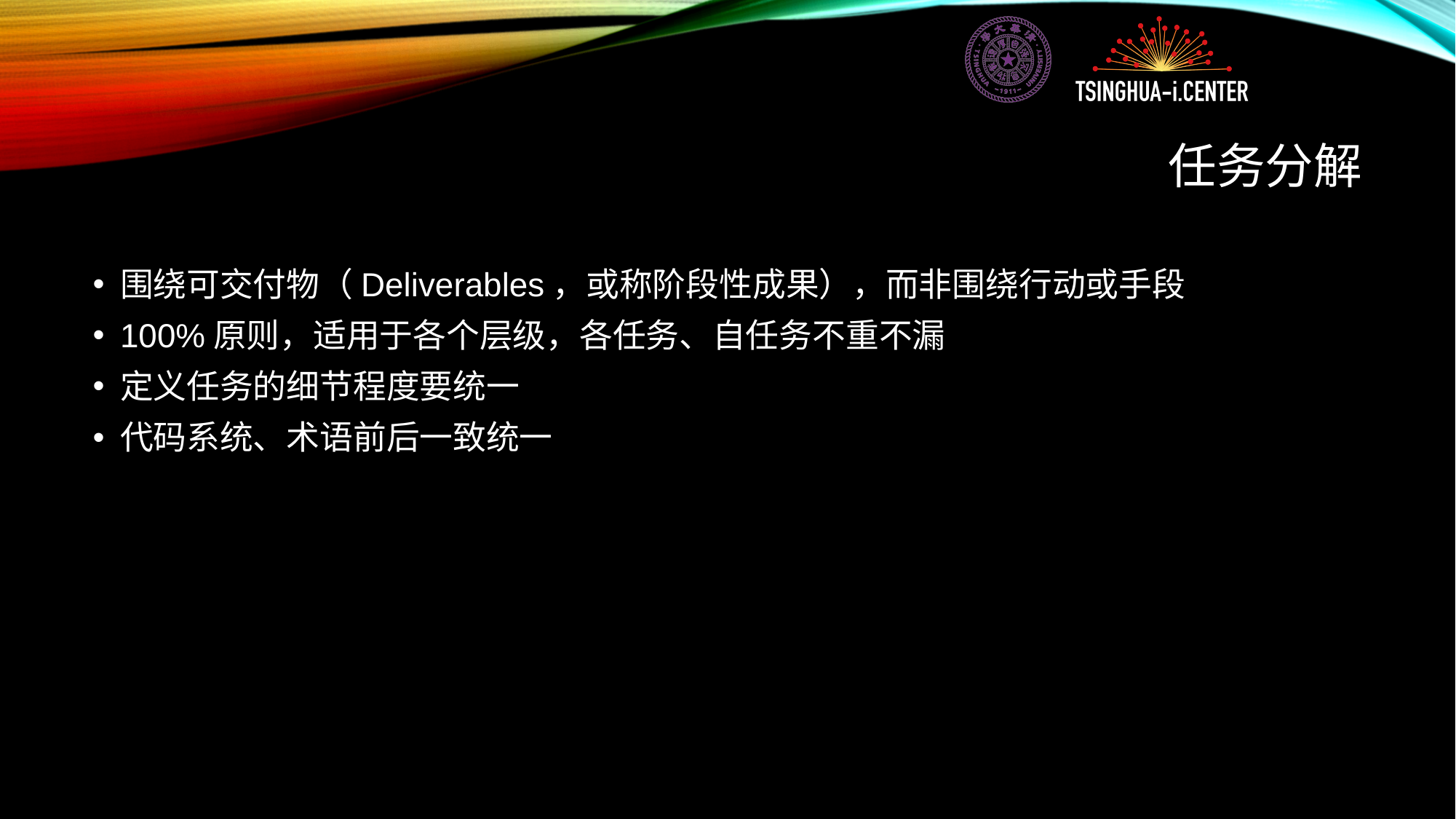

# 任务分解
围绕可交付物（Deliverables，或称阶段性成果），而非围绕行动或手段
100%原则，适用于各个层级，各任务、自任务不重不漏
定义任务的细节程度要统一
代码系统、术语前后一致统一